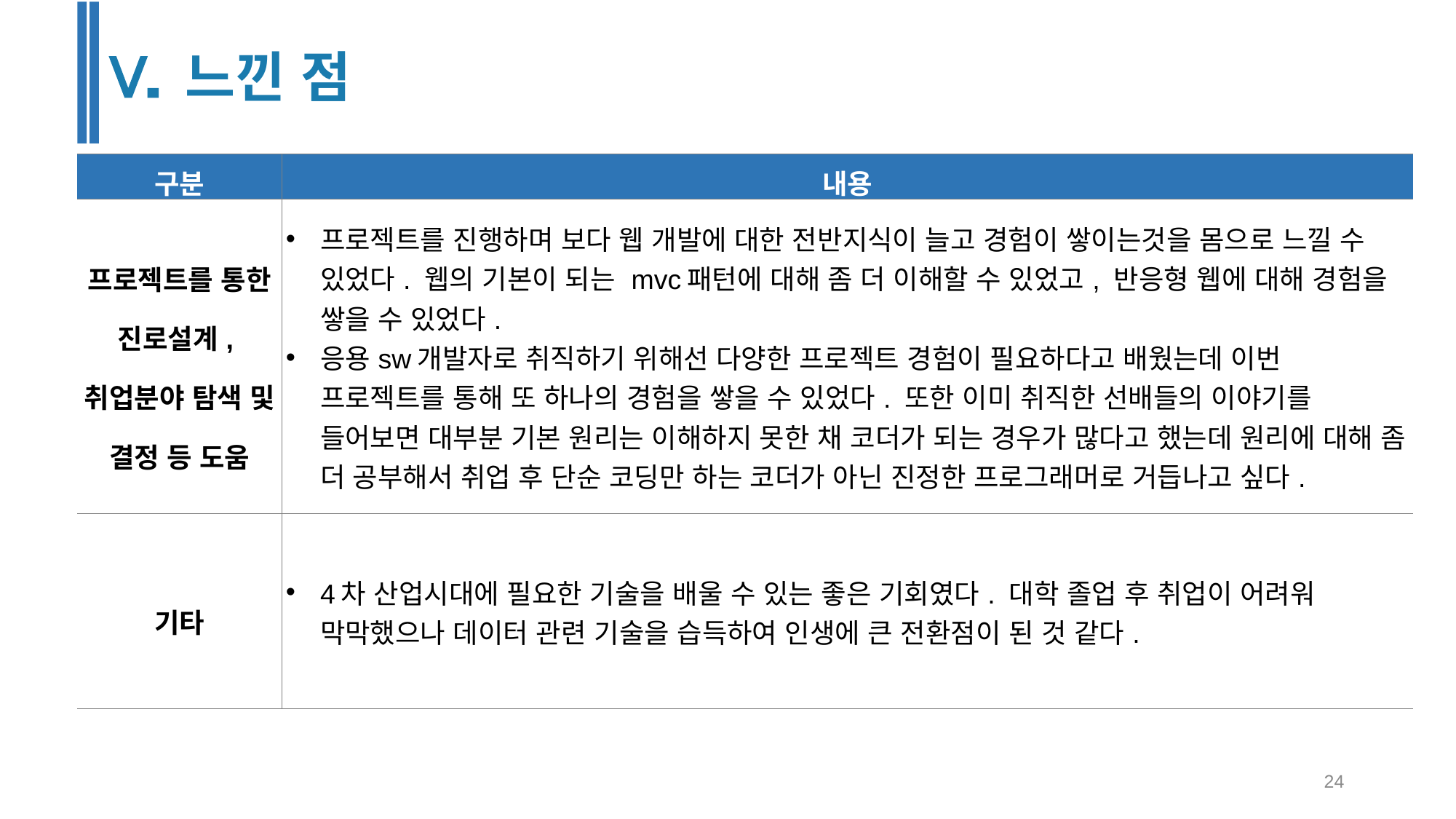

Ⅴ. 느낀 점
| 구분 | 내용 |
| --- | --- |
| 프로젝트를 통한 진로설계, 취업분야 탐색 및 결정 등 도움 | 프로젝트를 진행하며 보다 웹 개발에 대한 전반지식이 늘고 경험이 쌓이는것을 몸으로 느낄 수 있었다. 웹의 기본이 되는 mvc패턴에 대해 좀 더 이해할 수 있었고, 반응형 웹에 대해 경험을 쌓을 수 있었다. 응용sw개발자로 취직하기 위해선 다양한 프로젝트 경험이 필요하다고 배웠는데 이번 프로젝트를 통해 또 하나의 경험을 쌓을 수 있었다. 또한 이미 취직한 선배들의 이야기를 들어보면 대부분 기본 원리는 이해하지 못한 채 코더가 되는 경우가 많다고 했는데 원리에 대해 좀 더 공부해서 취업 후 단순 코딩만 하는 코더가 아닌 진정한 프로그래머로 거듭나고 싶다. |
| 기타 | 4차 산업시대에 필요한 기술을 배울 수 있는 좋은 기회였다. 대학 졸업 후 취업이 어려워 막막했으나 데이터 관련 기술을 습득하여 인생에 큰 전환점이 된 것 같다. |
24